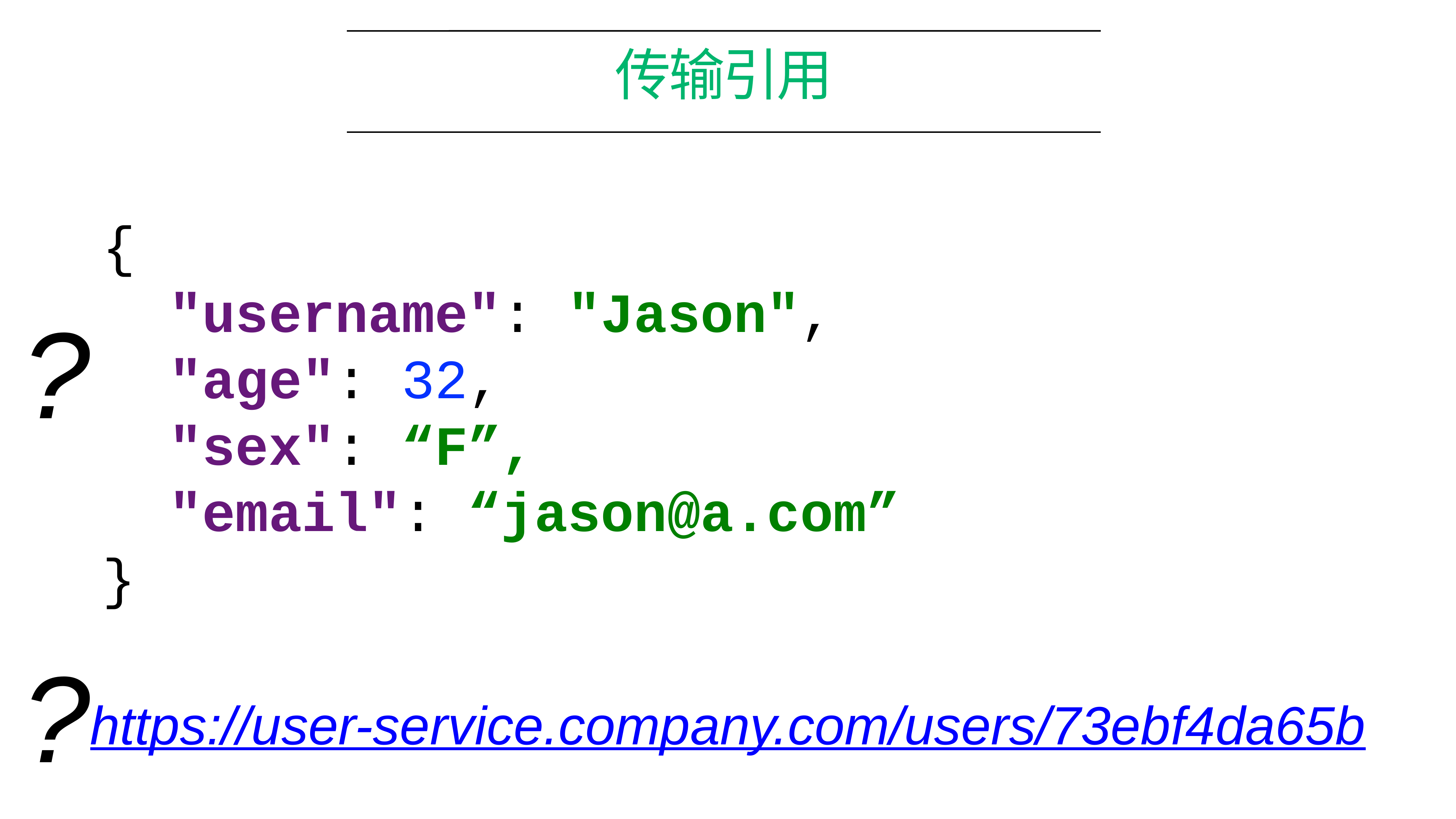

# 传输引用
{
  "username": "Jason",
  "age": 32,
  "sex": “F”,
  "email": “jason@a.com”
}
?
?
https://user-service.company.com/users/73ebf4da65b